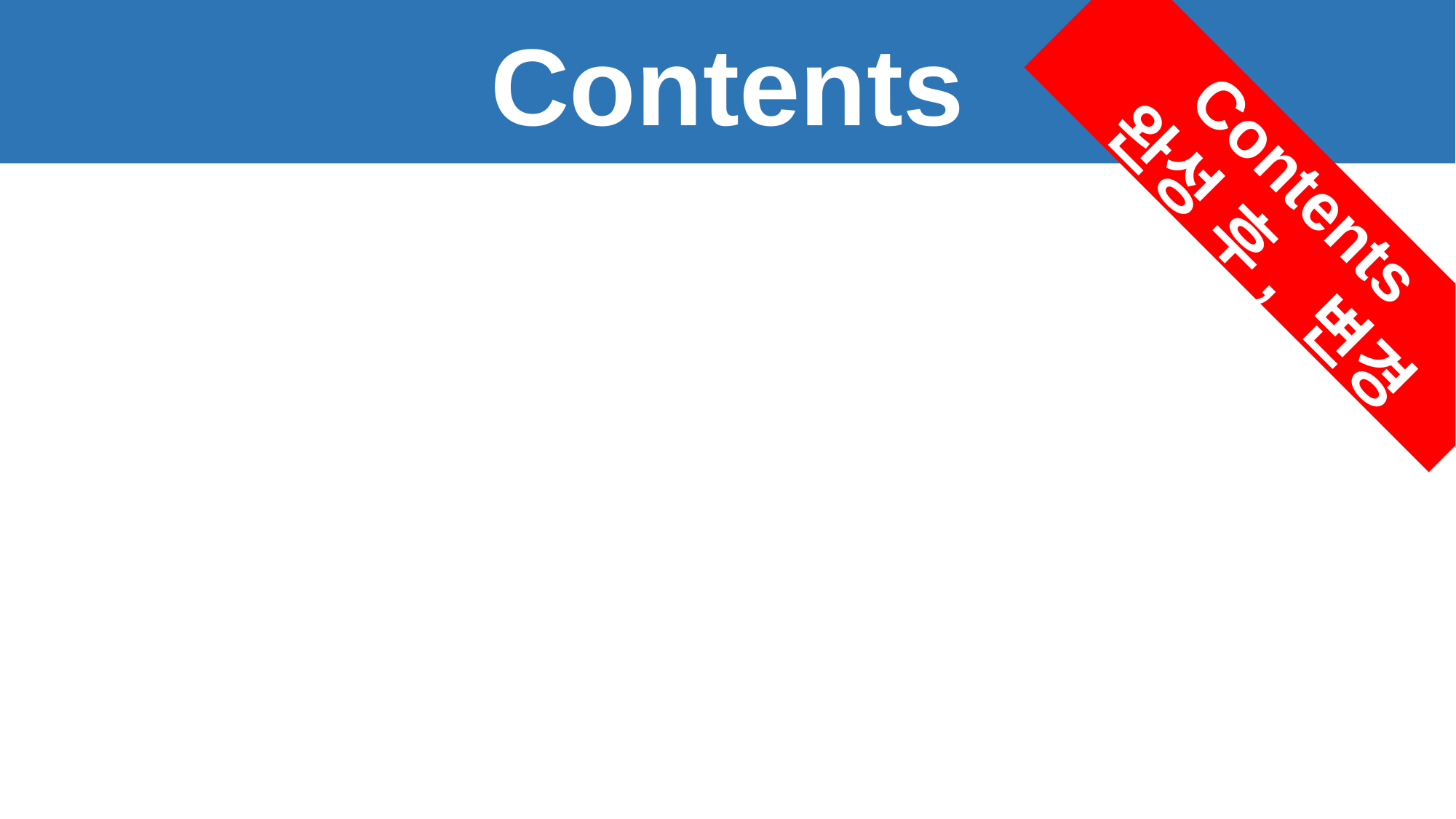

Contents
Contents
 완성 후, 변경
Title
Next...